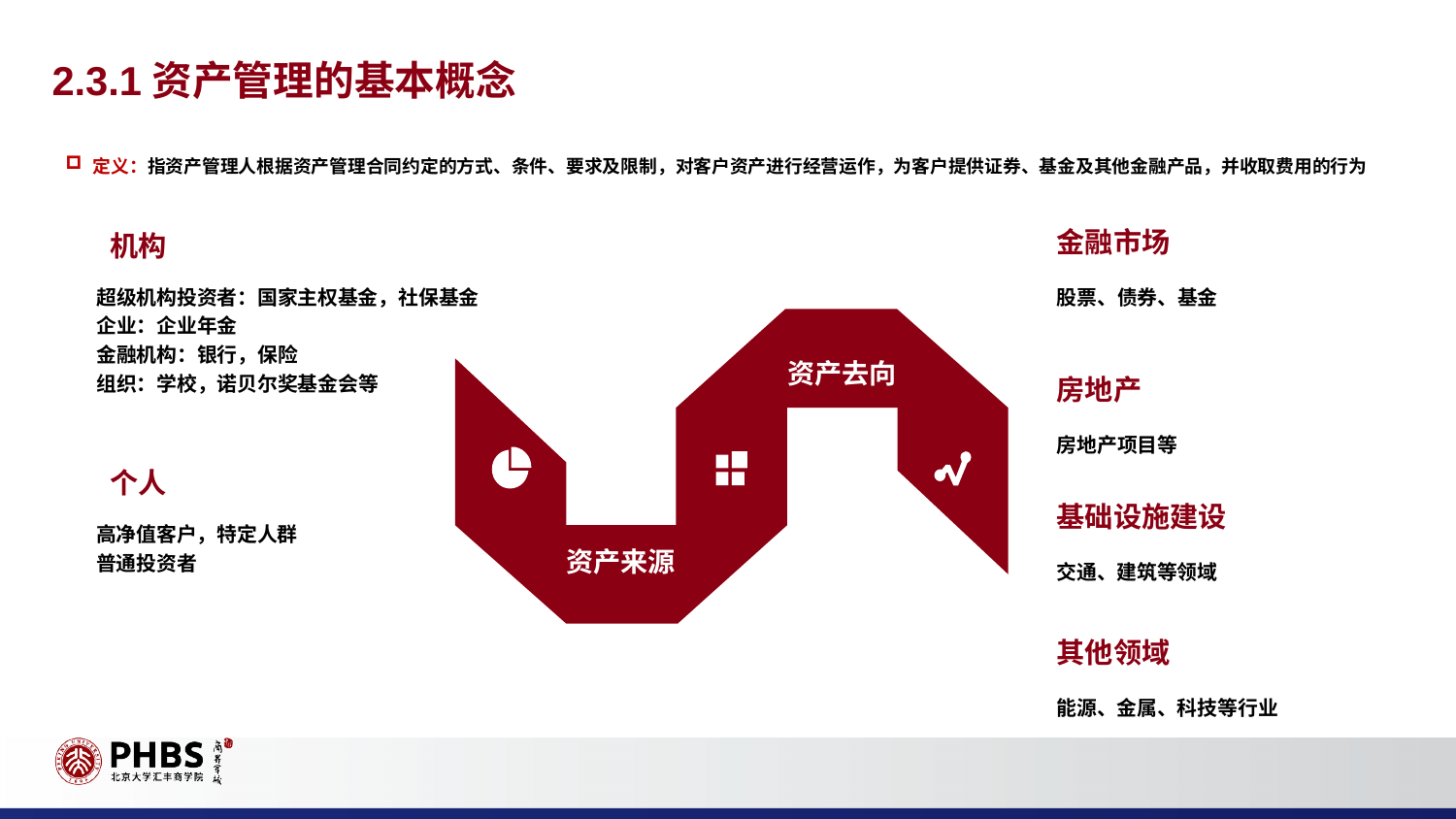

2.3.1资产管理的基本概念
定义：指资产管理人根据资产管理合同约定的方式、条件、要求及限制，对客户资产进行经营运作，为客户提供证券、基金及其他金融产品，并收取费用的行为
金融市场
股票、债券、基金
机构
超级机构投资者：国家主权基金，社保基金
企业：企业年金
金融机构：银行，保险
组织：学校，诺贝尔奖基金会等

资产去向
资产来源
房地产
房地产项目等
个人
高净值客户，特定人群
普通投资者

基础设施建设
交通、建筑等领域
其他领域
能源、金属、科技等行业